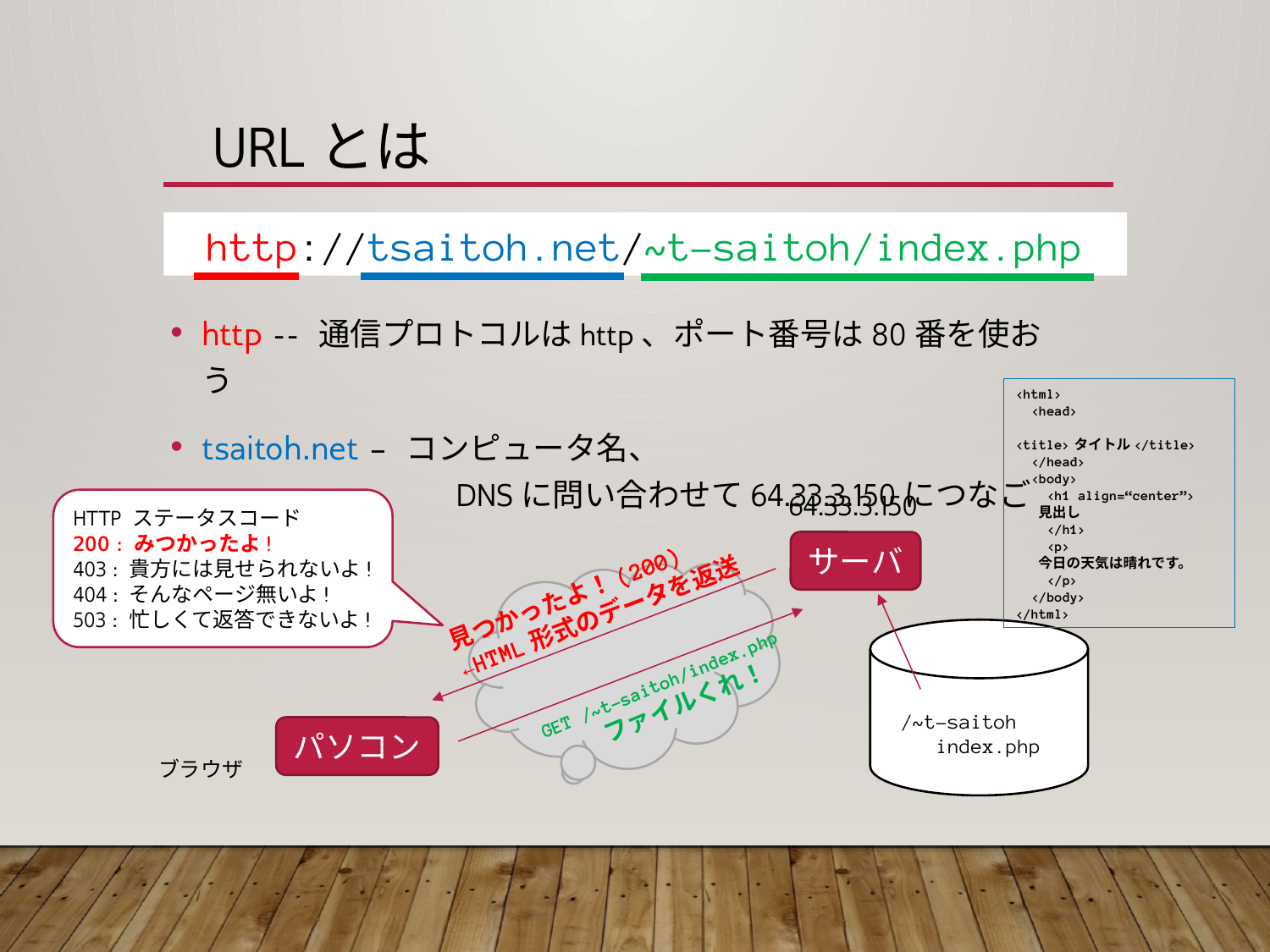

# URLとは
http://tsaitoh.net/~t-saitoh/index.php
http -- 通信プロトコルはhttp、ポート番号は80番を使おう
tsaitoh.net – コンピュータ名、
		DNSに問い合わせて64.33.3.150につなごう

<html>
  <head>
    <title>タイトル</title>
  </head>
  <body>
    <h1 align=“center”>
      見出し
    </h1>
    <p>
      今日の天気は晴れです。
    </p>
  </body>
</html>
64.33.3.150
HTTP ステータスコード
200 : みつかったよ!
403 : 貴方には見せられないよ!
404 : そんなページ無いよ!
503 : 忙しくて返答できないよ!
サーバ

見つかったよ！(200)
←HTML形式のデータを返送

GET /~t-saitoh/index.php
ファイルくれ！
/~t-saitoh
   index.php
パソコン
ブラウザ